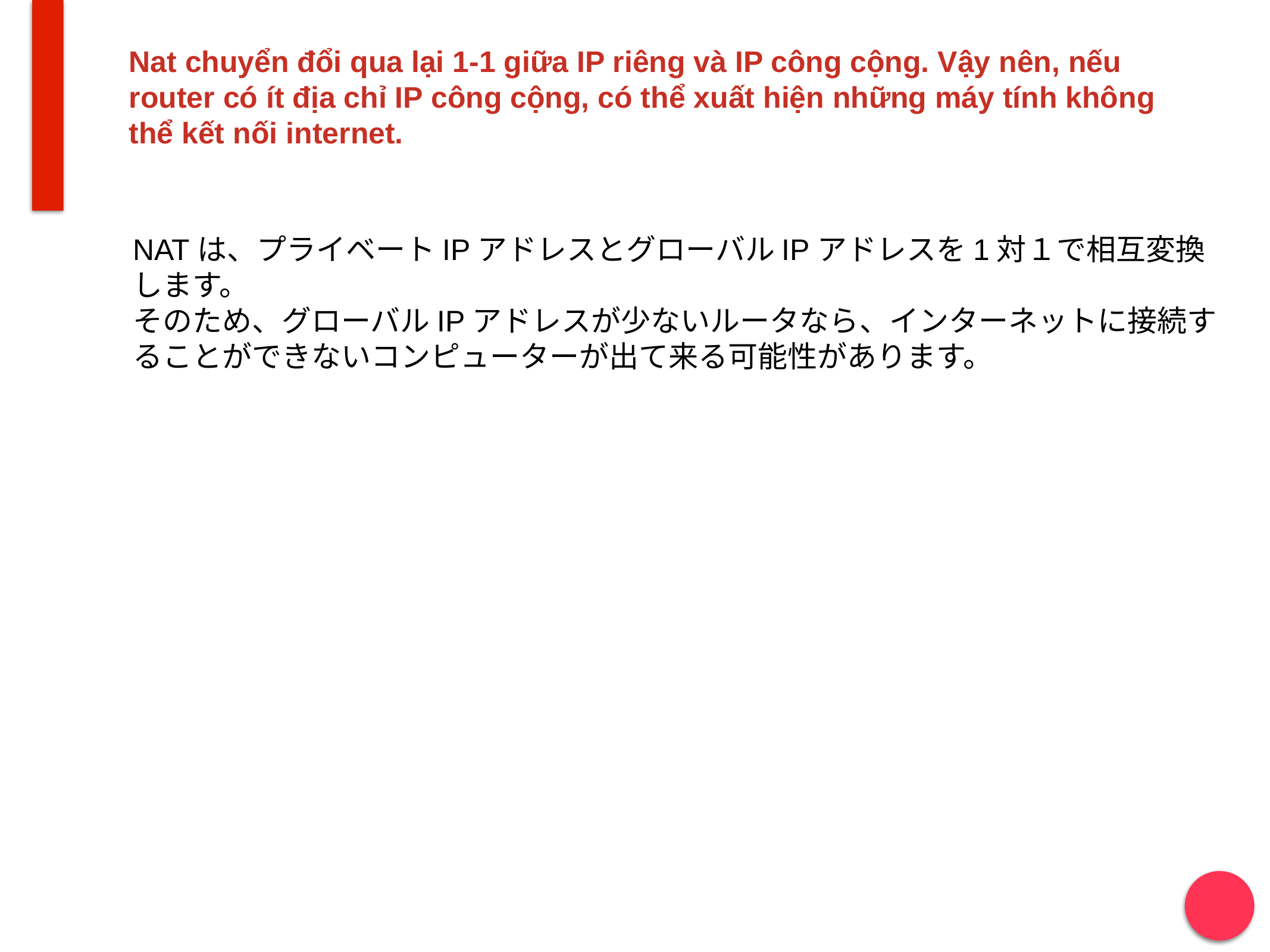

# Nat chuyển đổi qua lại 1-1 giữa IP riêng và IP công cộng. Vậy nên, nếu router có ít địa chỉ IP công cộng, có thể xuất hiện những máy tính không thể kết nối internet.
NATは、プライベートIPアドレスとグローバルIPアドレスを1対１で相互変換します。
そのため、グローバルIPアドレスが少ないルータなら、インターネットに接続することができないコンピューターが出て来る可能性があります。